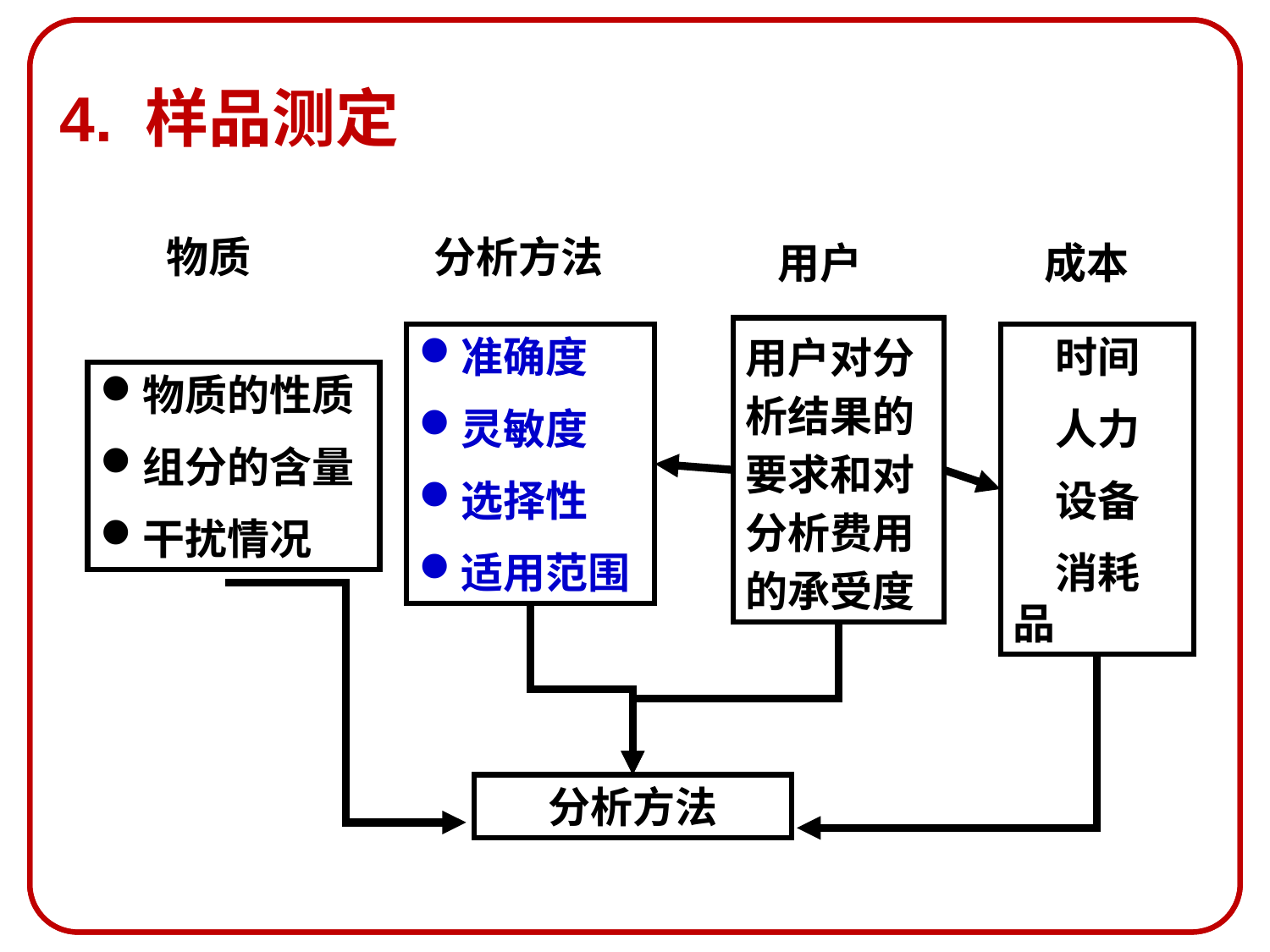

4. 样品测定
物质
分析方法
用户
成本
用户对分析结果的要求和对分析费用的承受度
时间
人力
设备
消耗品
准确度
灵敏度
选择性
适用范围
物质的性质
组分的含量
干扰情况
分析方法